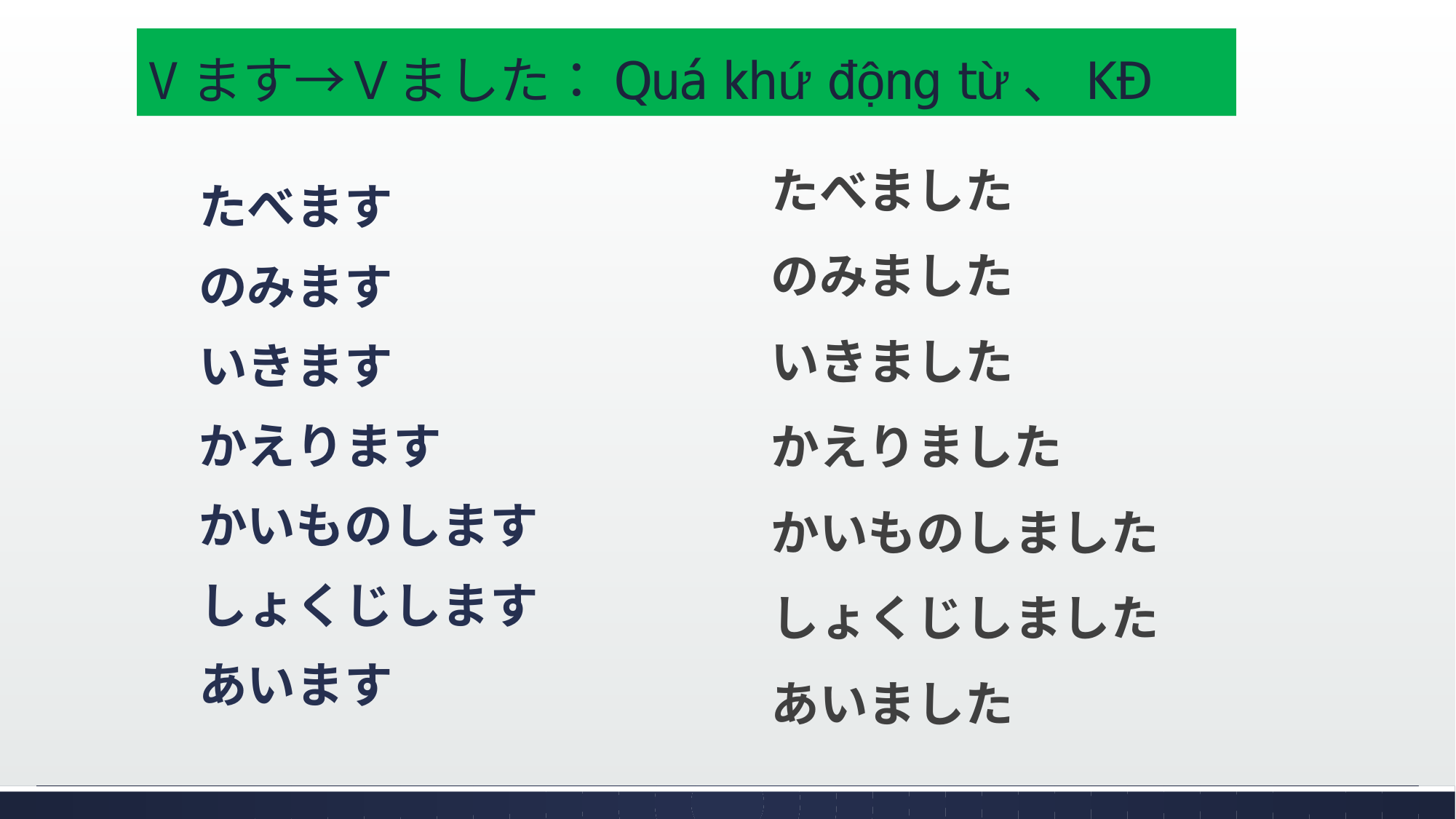

# Vます→Ｖました：Quá khứ động từ、KĐ
たべました
のみました
いきました
かえりました
かいものしました
しょくじしました
あいました
たべます
のみます
いきます
かえります
かいものします
しょくじします
あいます